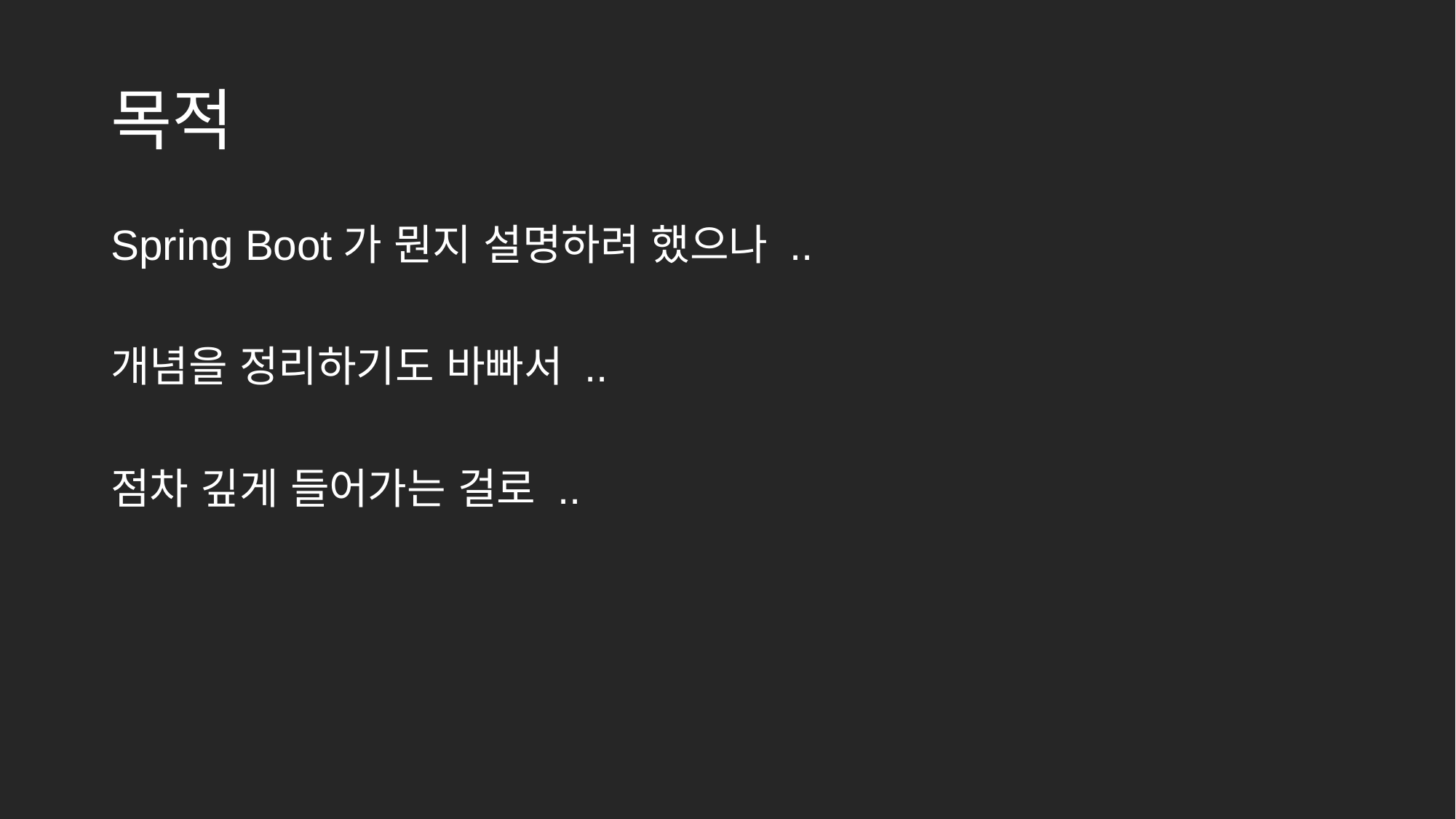

# 목적
Spring Boot가 뭔지 설명하려 했으나 ..

개념을 정리하기도 바빠서 ..

점차 깊게 들어가는 걸로 ..